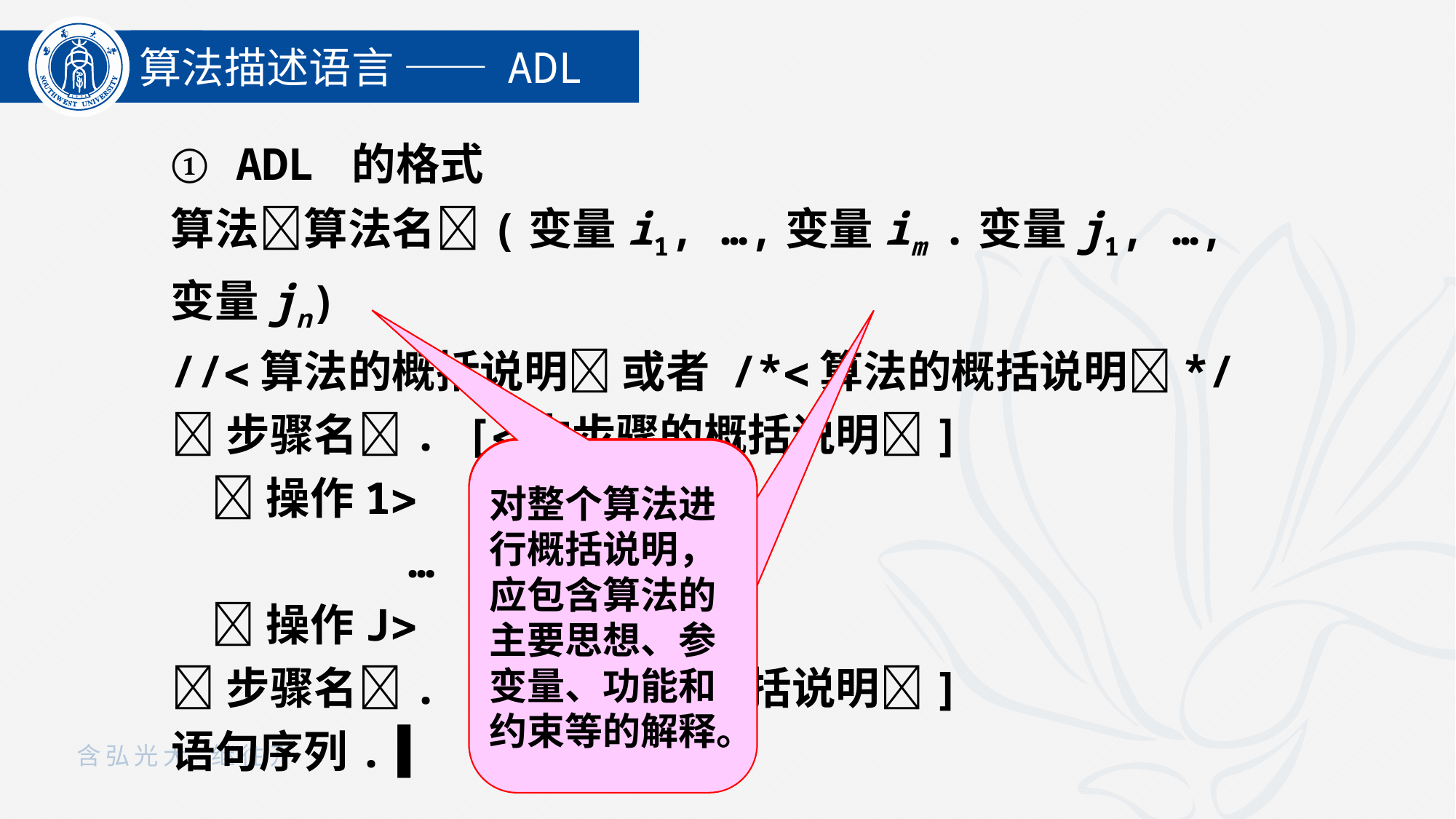

算法描述语言 —— ADL
① ADL 的格式
算法<算法名>(变量i1, …,变量im .变量j1, …,变量jn)
//<算法的概括说明> 或者 /*<算法的概括说明>*/
<步骤名>. [<本步骤的概括说明>]
    <操作1>
         …
    <操作J>
<步骤名>. [<本步骤的概括说明>]
语句序列.▐
a
对整个算法进行概括说明，应包含算法的主要思想、参变量、功能和约束等的解释。